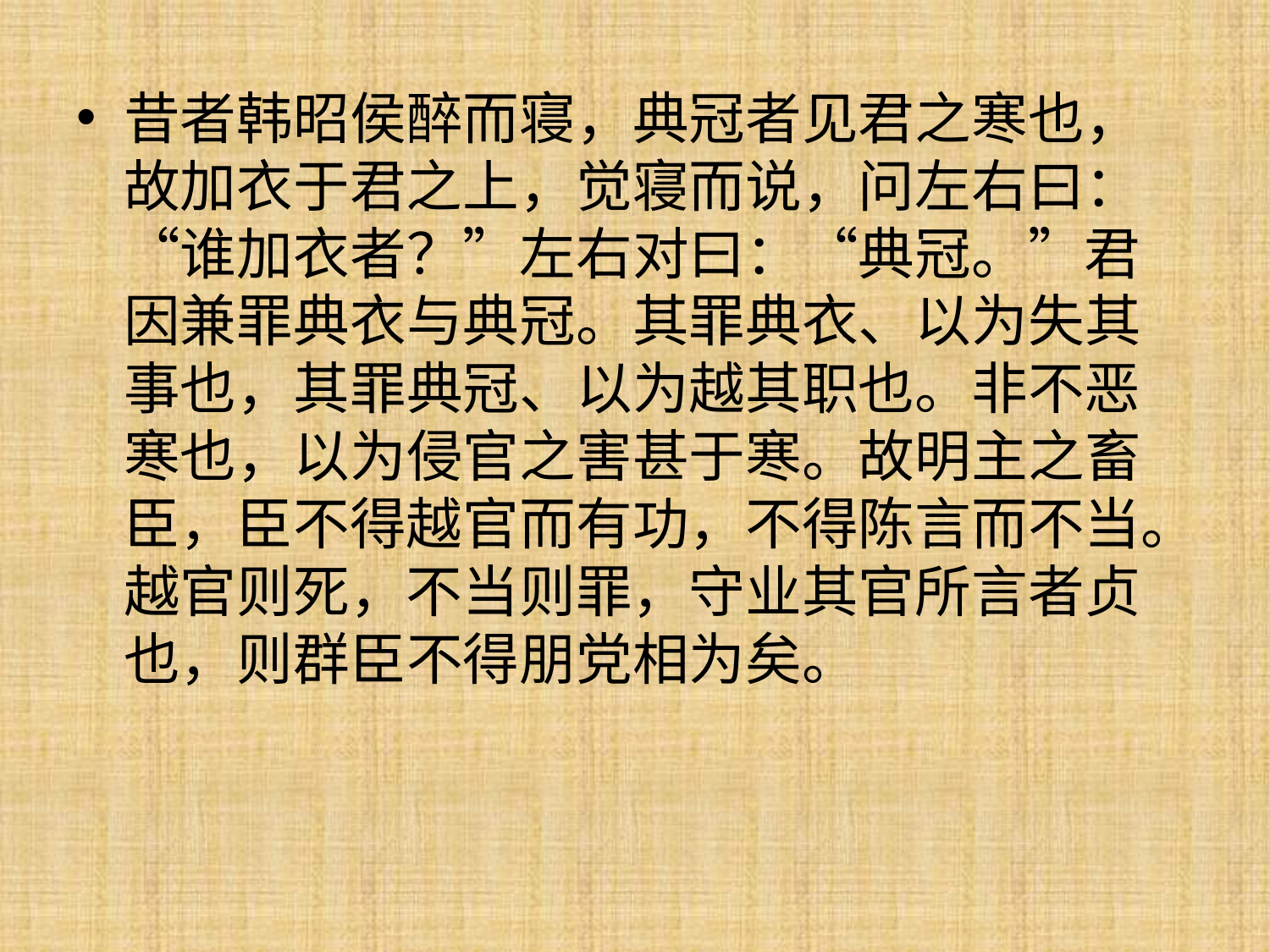

昔者韩昭侯醉而寝，典冠者见君之寒也，故加衣于君之上，觉寝而说，问左右曰：“谁加衣者？”左右对曰：“典冠。”君因兼罪典衣与典冠。其罪典衣、以为失其事也，其罪典冠、以为越其职也。非不恶寒也，以为侵官之害甚于寒。故明主之畜臣，臣不得越官而有功，不得陈言而不当。越官则死，不当则罪，守业其官所言者贞也，则群臣不得朋党相为矣。